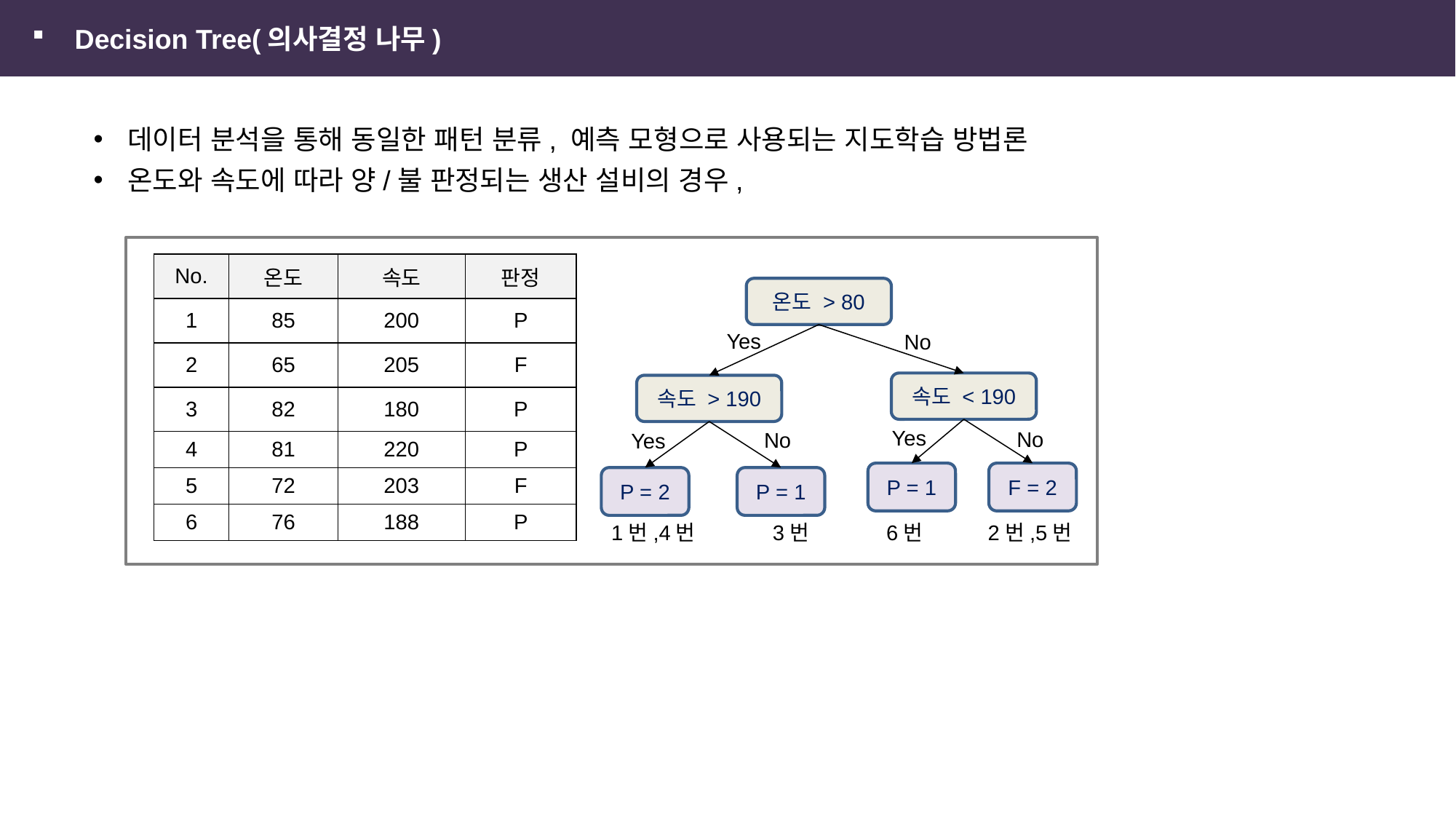

Decision Tree(의사결정 나무)
데이터 분석을 통해 동일한 패턴 분류, 예측 모형으로 사용되는 지도학습 방법론
온도와 속도에 따라 양/불 판정되는 생산 설비의 경우,

| No. | 온도 | 속도 | 판정 |
| --- | --- | --- | --- |
| 1 | 85 | 200 | P |
| 2 | 65 | 205 | F |
| 3 | 82 | 180 | P |
| 4 | 81 | 220 | P |
| 5 | 72 | 203 | F |
| 6 | 76 | 188 | P |
온도 > 80
Yes
No
속도 < 190
속도 > 190
Yes
No
No
Yes
P = 1
F = 2
P = 2
P = 1
 1번,4번            3번            6번          2번,5번